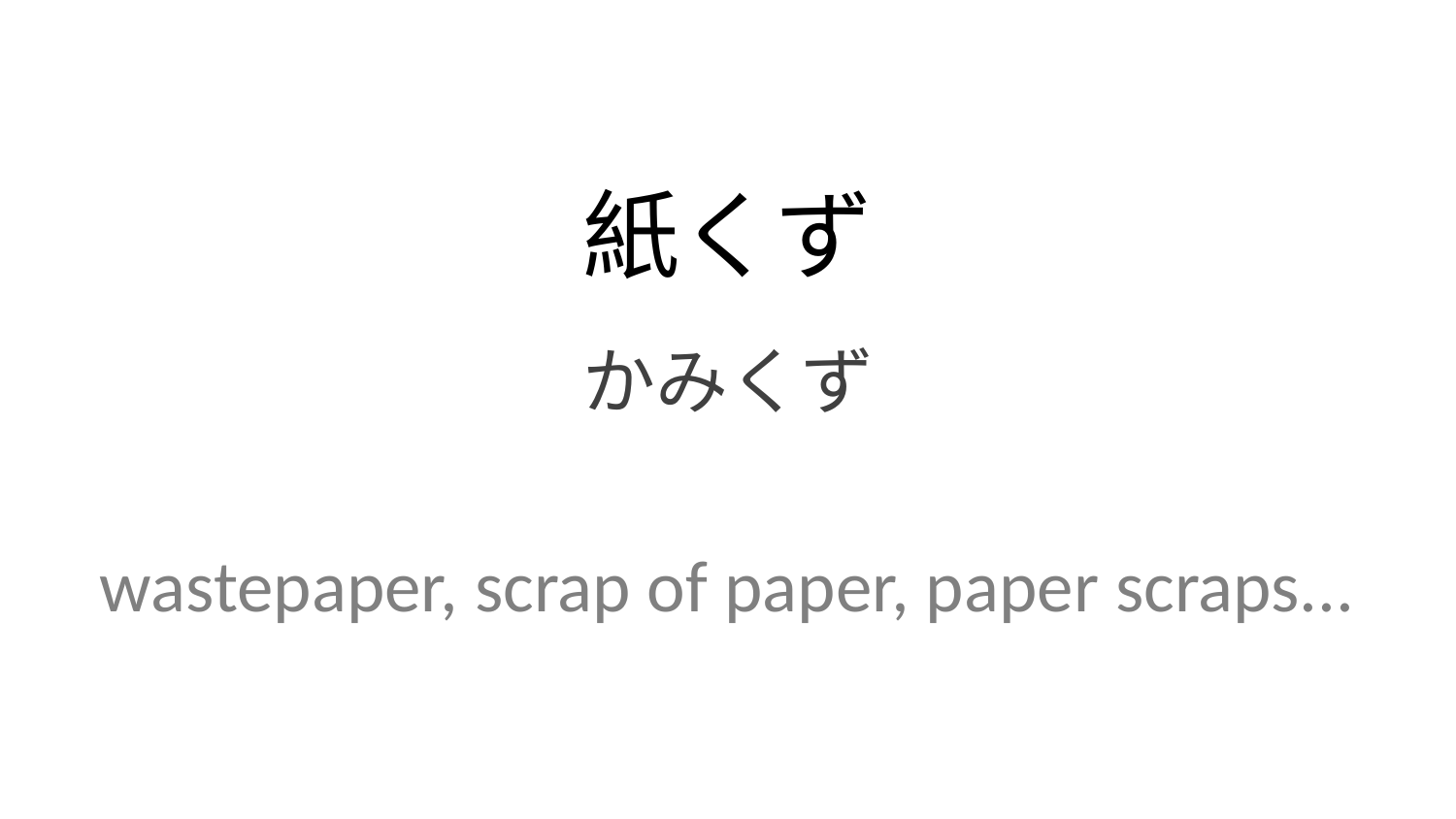

紙くず

かみくず
wastepaper, scrap of paper, paper scraps...